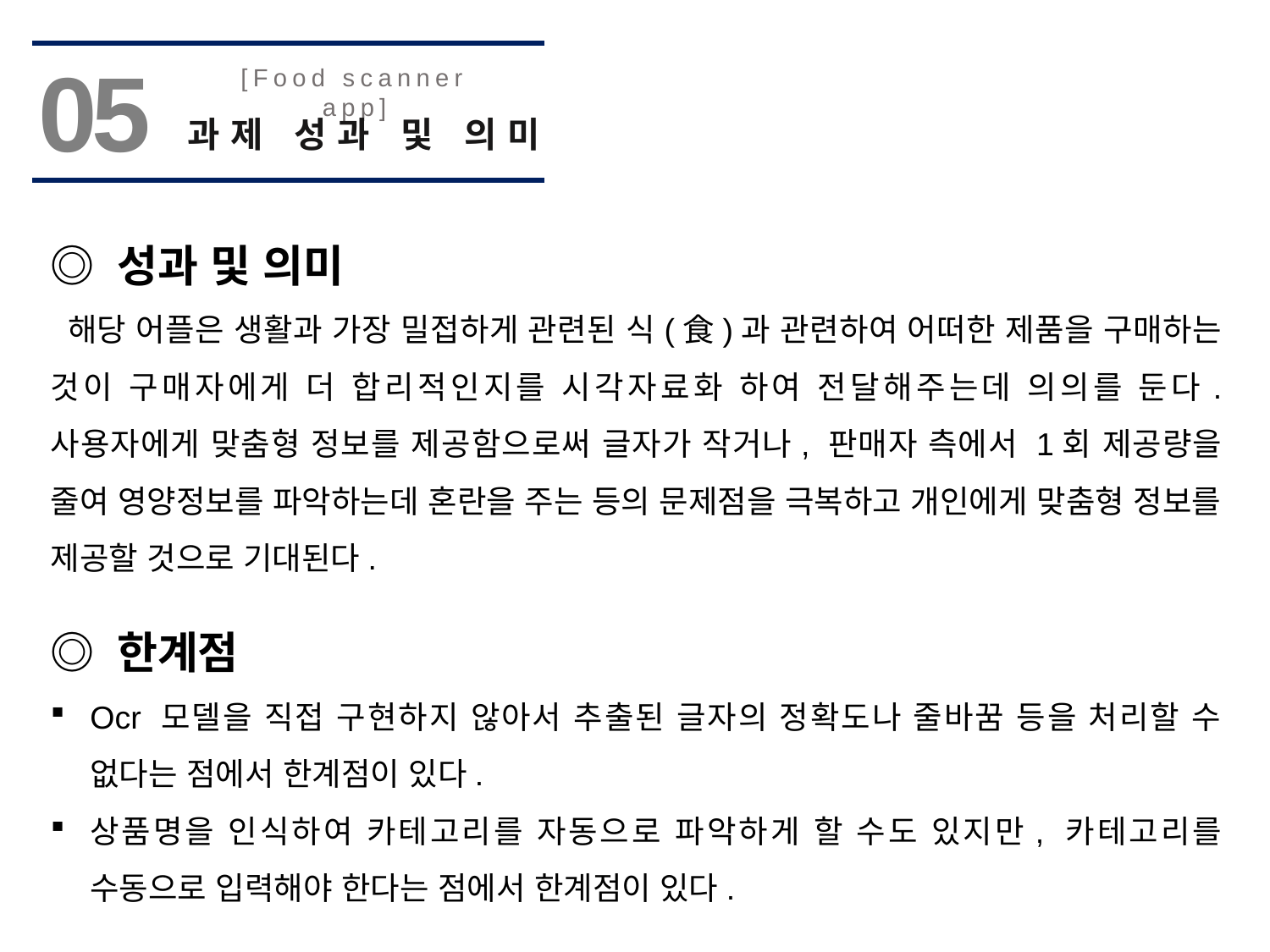

05
[Food scanner app]
과제 성과 및 의미
◎ 성과 및 의미
 해당 어플은 생활과 가장 밀접하게 관련된 식(食)과 관련하여 어떠한 제품을 구매하는 것이 구매자에게 더 합리적인지를 시각자료화 하여 전달해주는데 의의를 둔다. 사용자에게 맞춤형 정보를 제공함으로써 글자가 작거나, 판매자 측에서 1회 제공량을 줄여 영양정보를 파악하는데 혼란을 주는 등의 문제점을 극복하고 개인에게 맞춤형 정보를 제공할 것으로 기대된다.

◎ 한계점
Ocr 모델을 직접 구현하지 않아서 추출된 글자의 정확도나 줄바꿈 등을 처리할 수 없다는 점에서 한계점이 있다.
상품명을 인식하여 카테고리를 자동으로 파악하게 할 수도 있지만, 카테고리를 수동으로 입력해야 한다는 점에서 한계점이 있다.